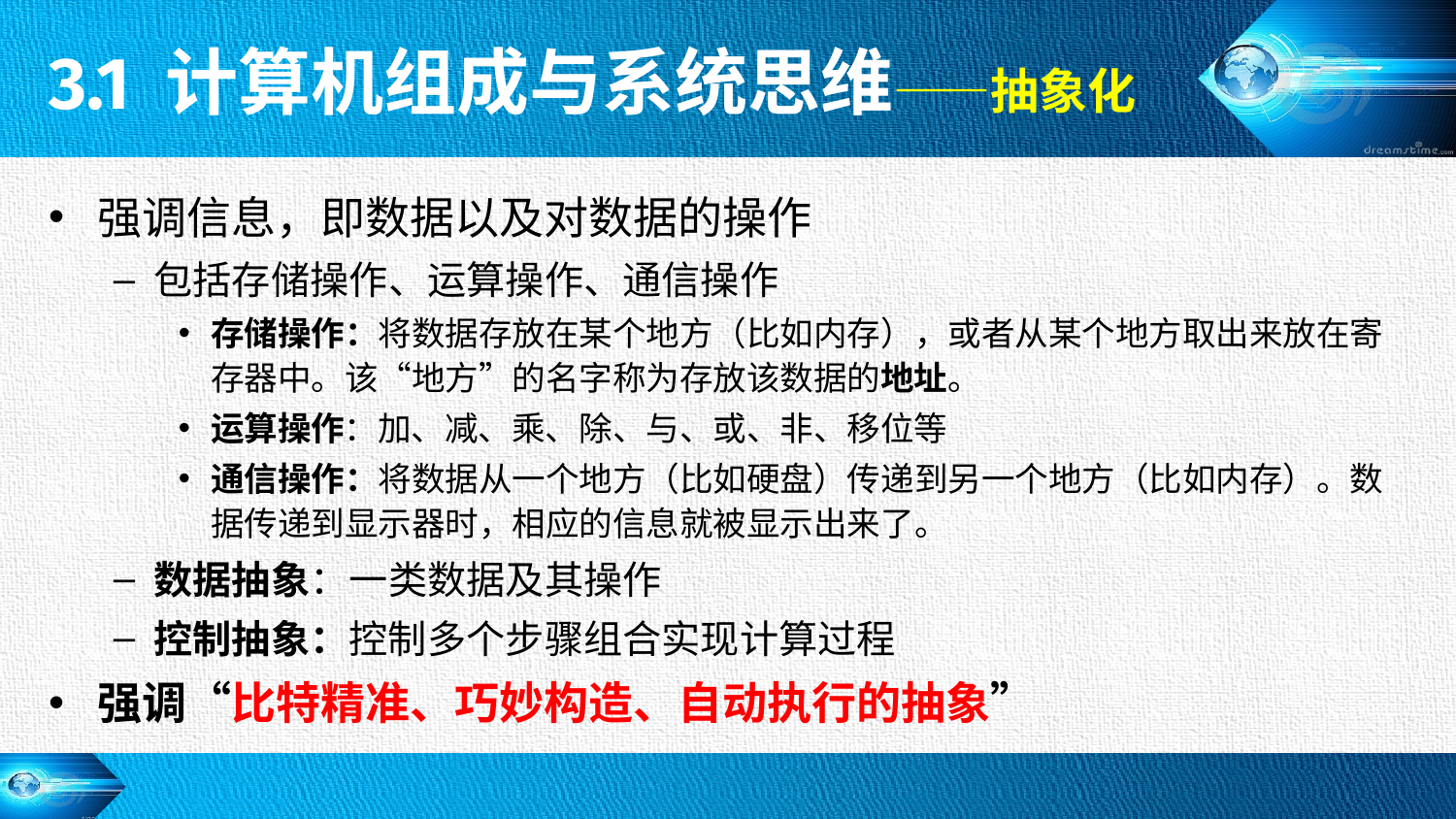

3.1 计算机组成与系统思维——抽象化
强调信息，即数据以及对数据的操作
包括存储操作、运算操作、通信操作
存储操作：将数据存放在某个地方（比如内存），或者从某个地方取出来放在寄存器中。该“地方”的名字称为存放该数据的地址。
运算操作：加、减、乘、除、与、或、非、移位等
通信操作：将数据从一个地方（比如硬盘）传递到另一个地方（比如内存）。数据传递到显示器时，相应的信息就被显示出来了。
数据抽象：一类数据及其操作
控制抽象：控制多个步骤组合实现计算过程
强调“比特精准、巧妙构造、自动执行的抽象”